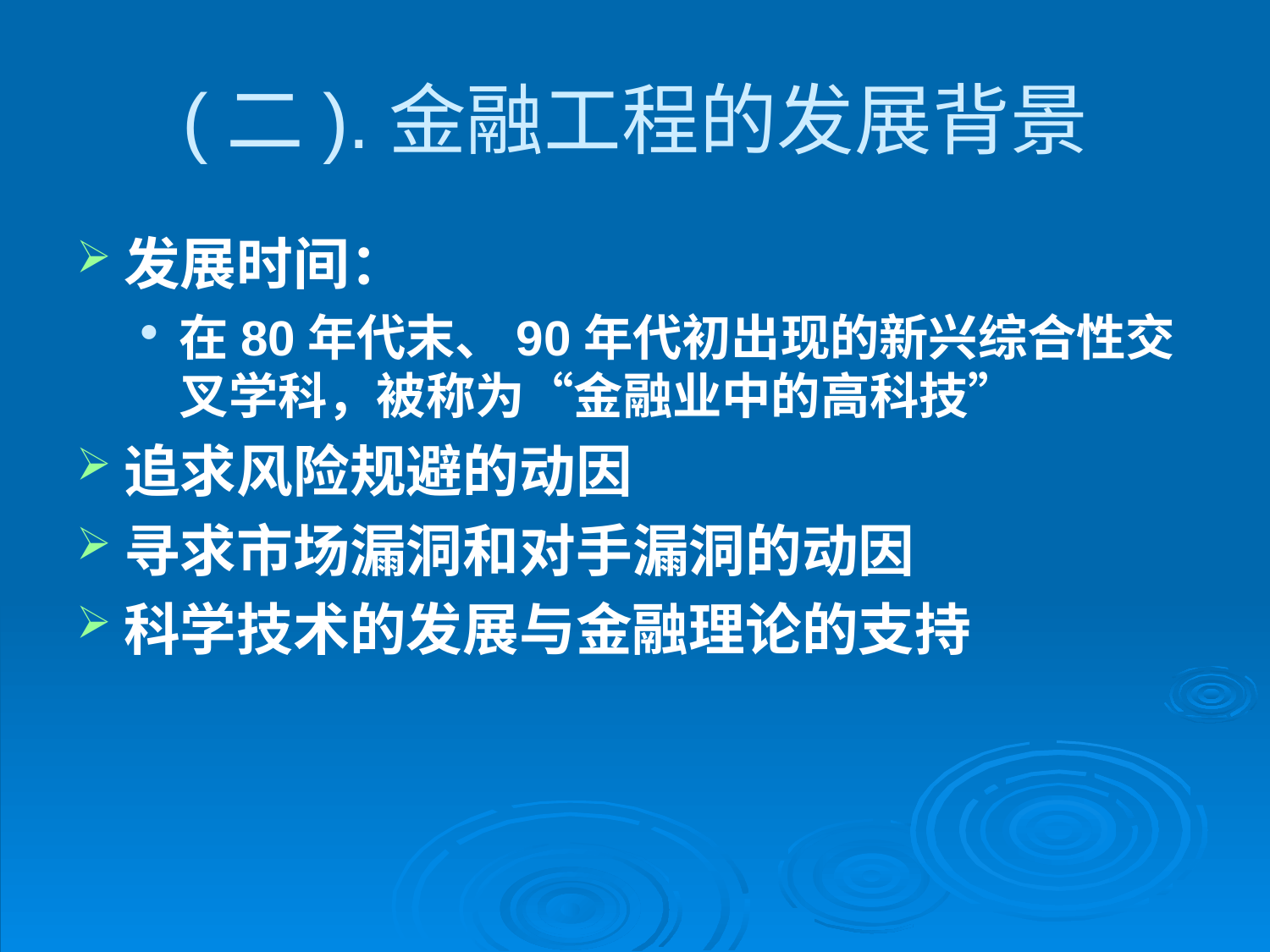

# (二).金融工程的发展背景
发展时间：
在80年代末、90年代初出现的新兴综合性交叉学科，被称为“金融业中的高科技”
追求风险规避的动因
寻求市场漏洞和对手漏洞的动因
科学技术的发展与金融理论的支持